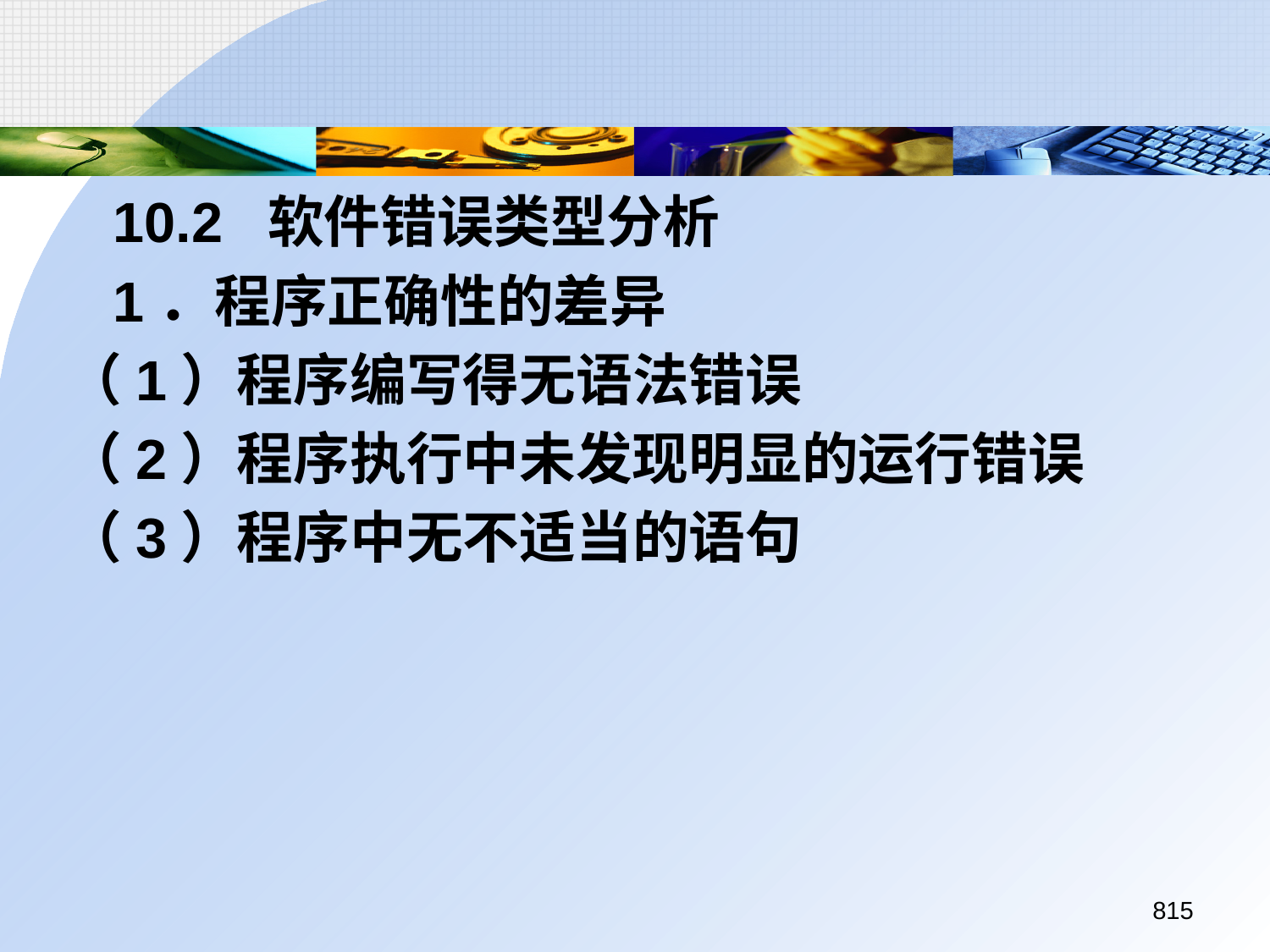

10.2  软件错误类型分析
	1．程序正确性的差异
（1）程序编写得无语法错误
（2）程序执行中未发现明显的运行错误
（3）程序中无不适当的语句
815